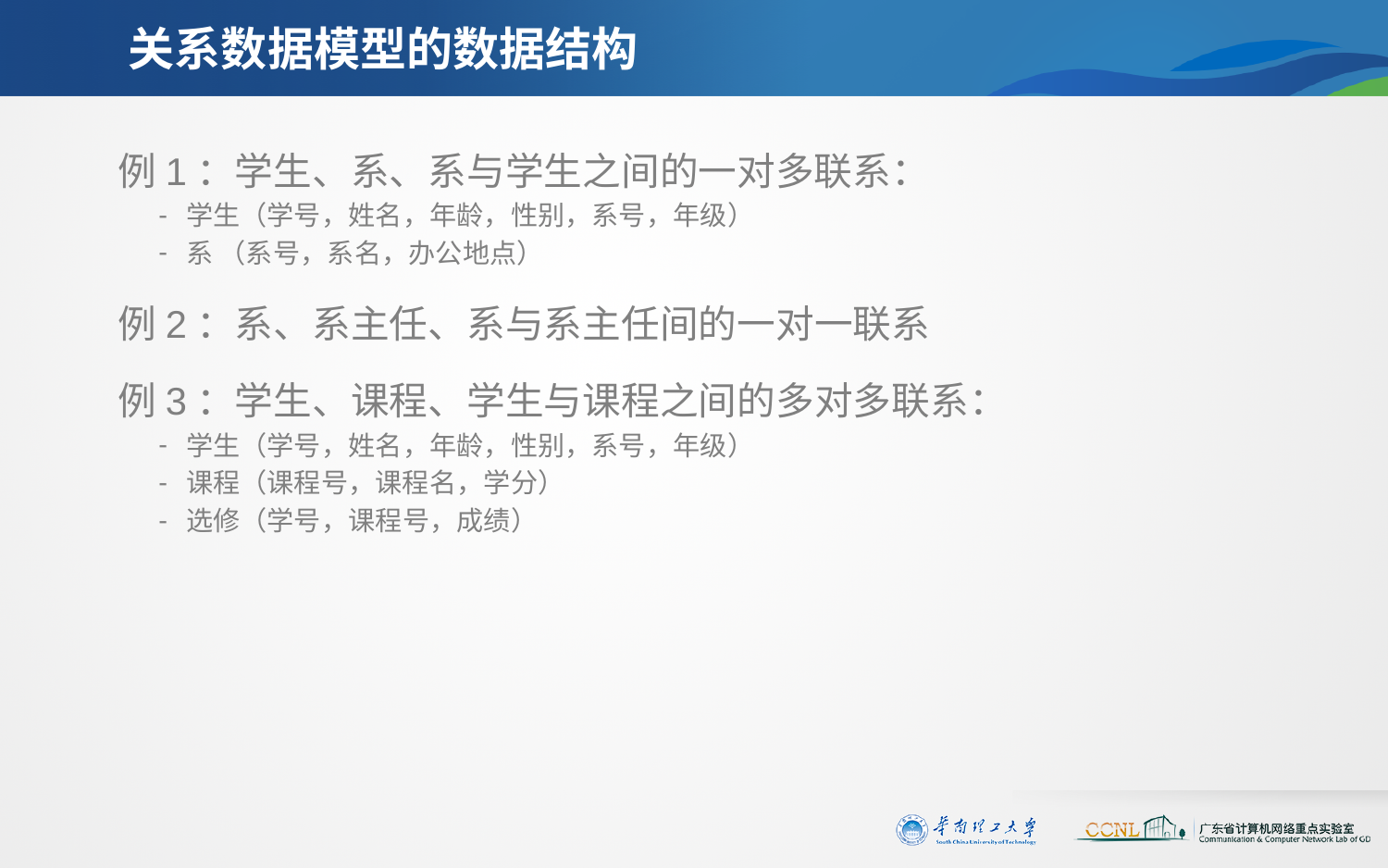

# 关系数据模型的数据结构
例1：学生、系、系与学生之间的一对多联系：
学生（学号，姓名，年龄，性别，系号，年级）
系 （系号，系名，办公地点）
例2：系、系主任、系与系主任间的一对一联系
例3：学生、课程、学生与课程之间的多对多联系：
学生（学号，姓名，年龄，性别，系号，年级）
课程（课程号，课程名，学分）
选修（学号，课程号，成绩）